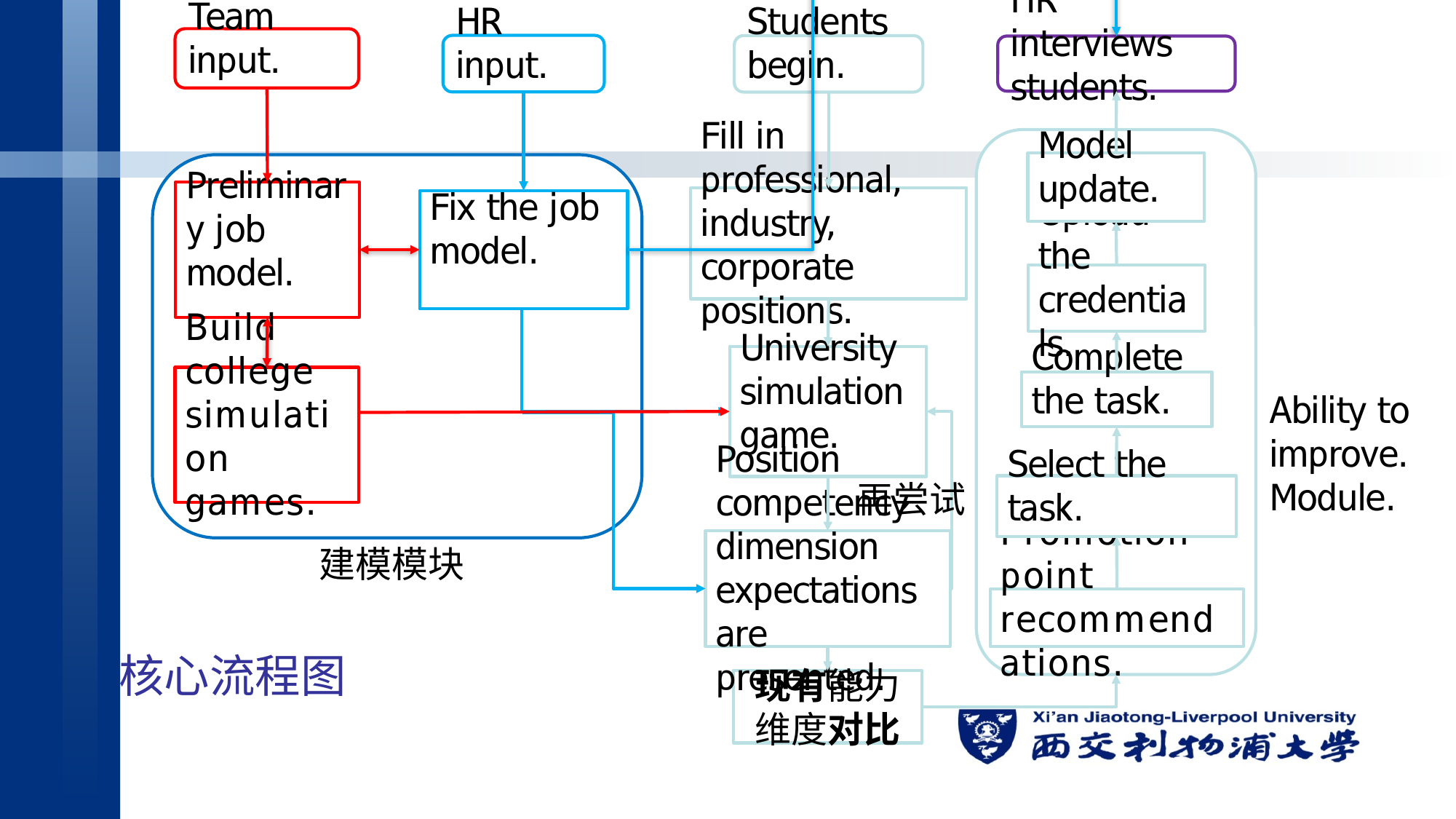

Team input.

HR input.

Students begin.

HR interviews students.

Model update.

Preliminary job model.

Fill in professional, industry, corporate positions.

Fix the job model.

Upload the credentials.

University simulation game.

Build college simulation games.

Complete the task.

Ability to improve.
Module.

再尝试
Select the task.

Position competency dimension expectations are presented.

建模模块
# 核心流程图
Promotion point recommendations.

现有能力维度对比